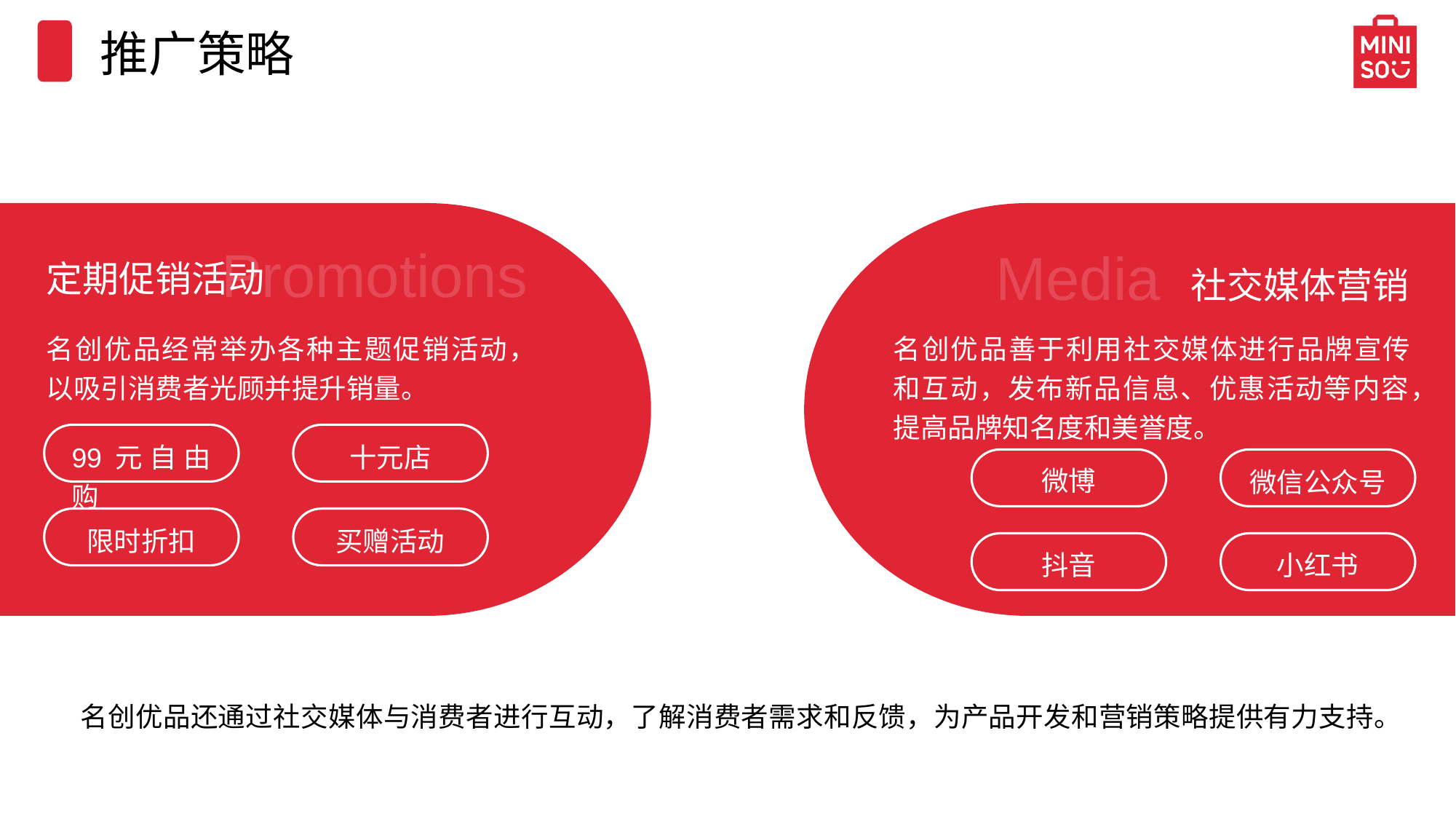

推广策略

Promotions
Media
定期促销活动
社交媒体营销
名创优品经常举办各种主题促销活动，以吸引消费者光顾并提升销量。
名创优品善于利用社交媒体进行品牌宣传和互动，发布新品信息、优惠活动等内容，提高品牌知名度和美誉度。

99元自由购
十元店

微博
微信公众号

限时折扣
买赠活动

抖音
小红书
名创优品还通过社交媒体与消费者进行互动，了解消费者需求和反馈，为产品开发和营销策略提供有力支持。